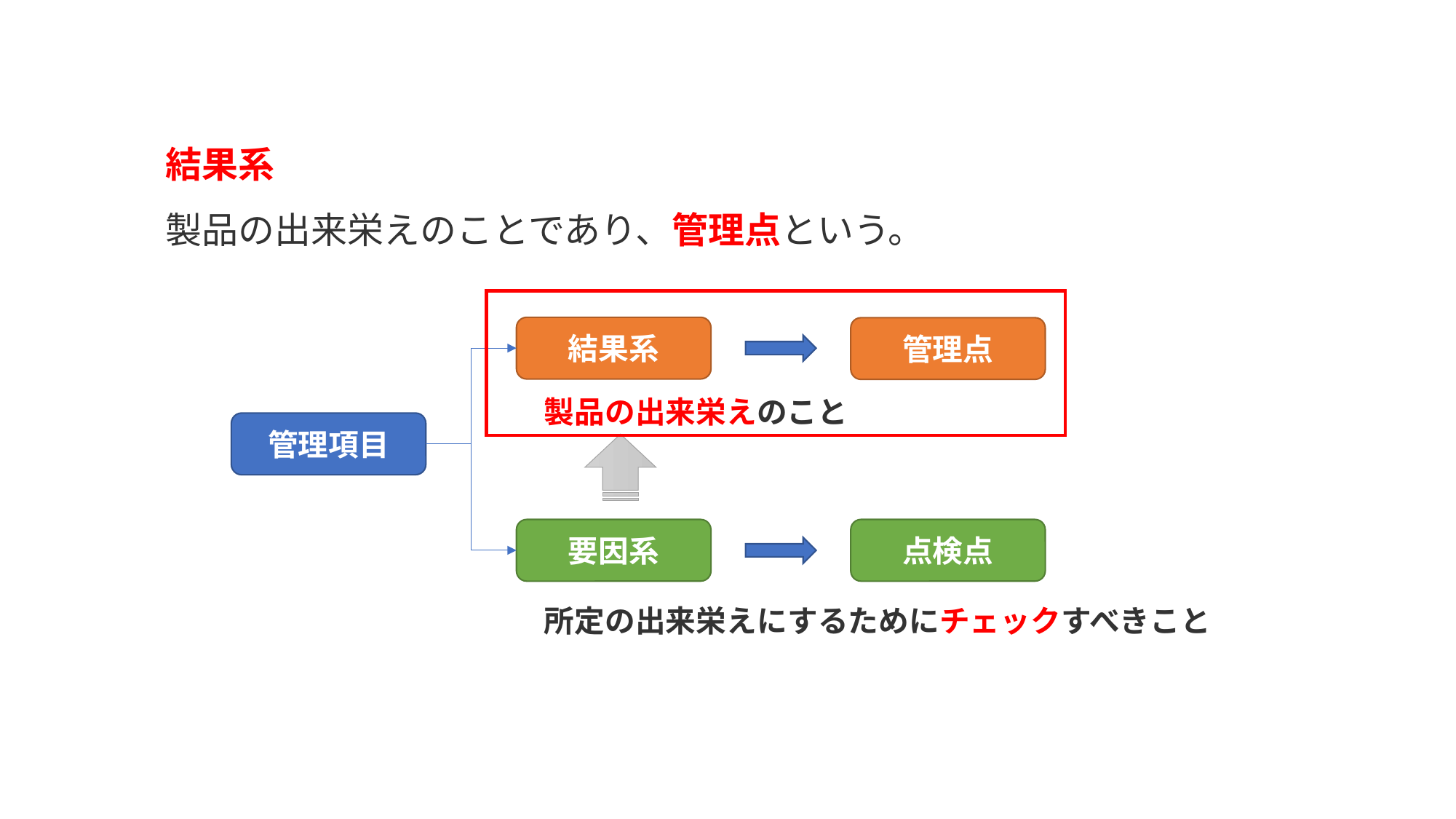

結果系

製品の出来栄えのことであり、管理点という。

結果系
管理点

製品の出来栄えのこと
管理項目

要因系
点検点

所定の出来栄えにするためにチェックすべきこと